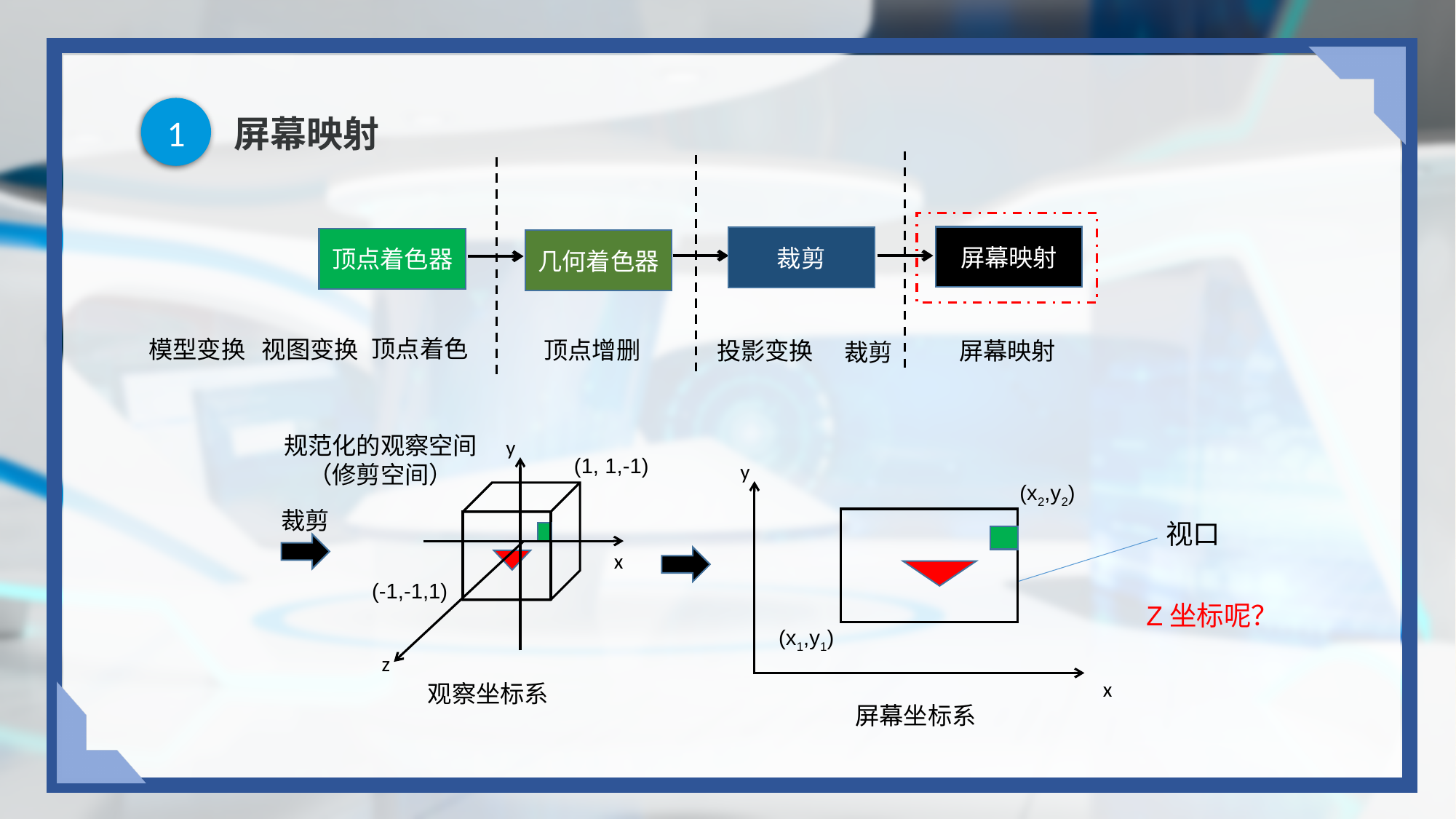

1
# 屏幕映射

屏幕映射
裁剪
顶点着色器
几何着色器
顶点着色
模型变换   视图变换
顶点增删
屏幕映射
投影变换
裁剪

规范化的观察空间
（修剪空间）
y
(1, 1,-1)
y
(x2,y2)

裁剪

视口

x

(-1,-1,1)
Z坐标呢？
(x1,y1)
z
x
观察坐标系
屏幕坐标系